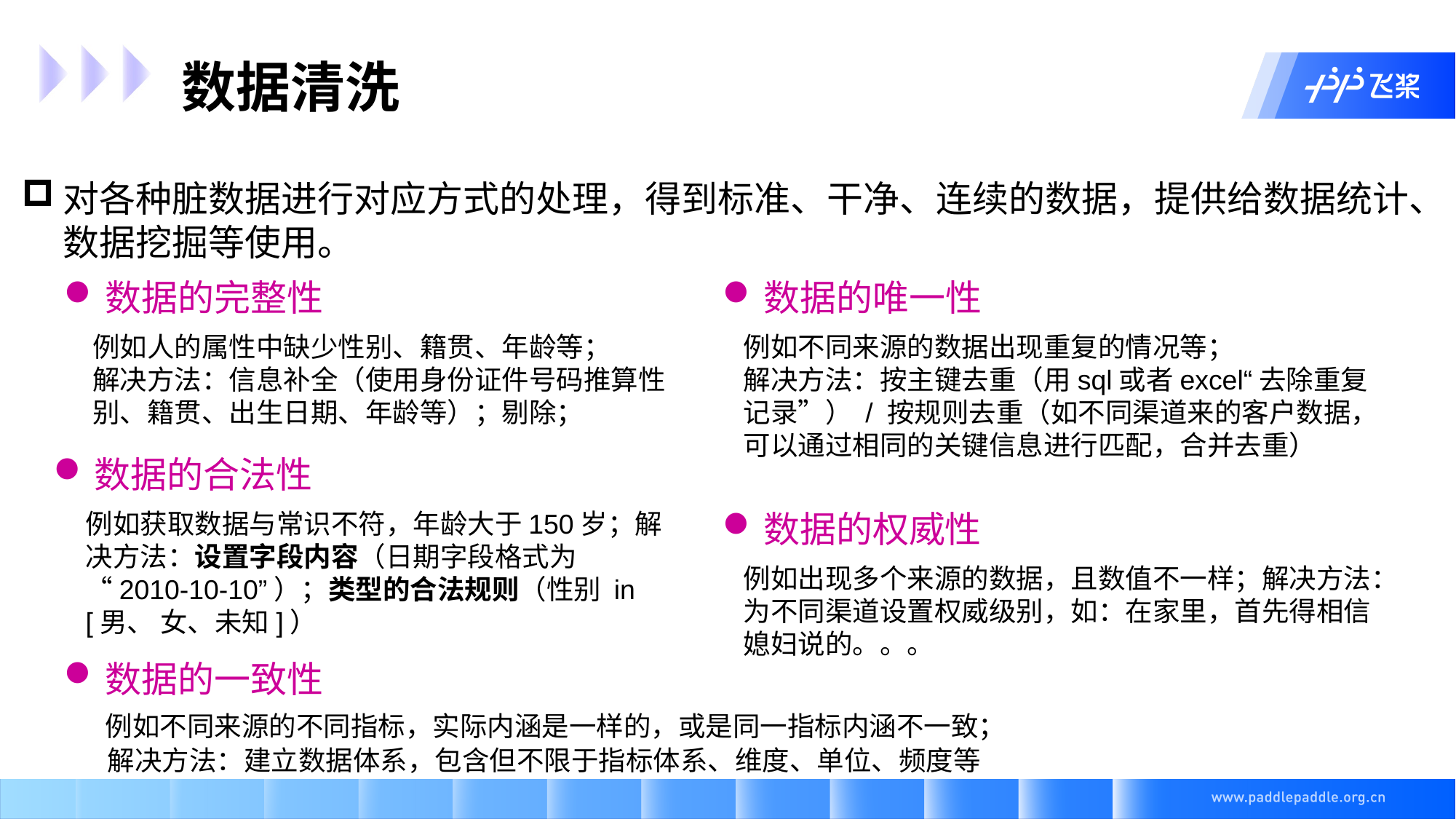

数据清洗

对各种脏数据进行对应方式的处理，得到标准、干净、连续的数据，提供给数据统计、数据挖掘等使用。
数据的完整性
数据的唯一性
例如人的属性中缺少性别、籍贯、年龄等；
解决方法：信息补全（使用身份证件号码推算性别、籍贯、出生日期、年龄等）；剔除；
例如不同来源的数据出现重复的情况等；
解决方法：按主键去重（用sql或者excel“去除重复记录”） / 按规则去重（如不同渠道来的客户数据，可以通过相同的关键信息进行匹配，合并去重）
数据的合法性
例如获取数据与常识不符，年龄大于150岁；解决方法：设置字段内容（日期字段格式为 “2010-10-10”）；类型的合法规则（性别 in [男、 女、未知]）
数据的权威性
例如出现多个来源的数据，且数值不一样；解决方法：为不同渠道设置权威级别，如：在家里，首先得相信媳妇说的。。。
数据的一致性
    例如不同来源的不同指标，实际内涵是一样的，或是同一指标内涵不一致；
      解决方法：建立数据体系，包含但不限于指标体系、维度、单位、频度等